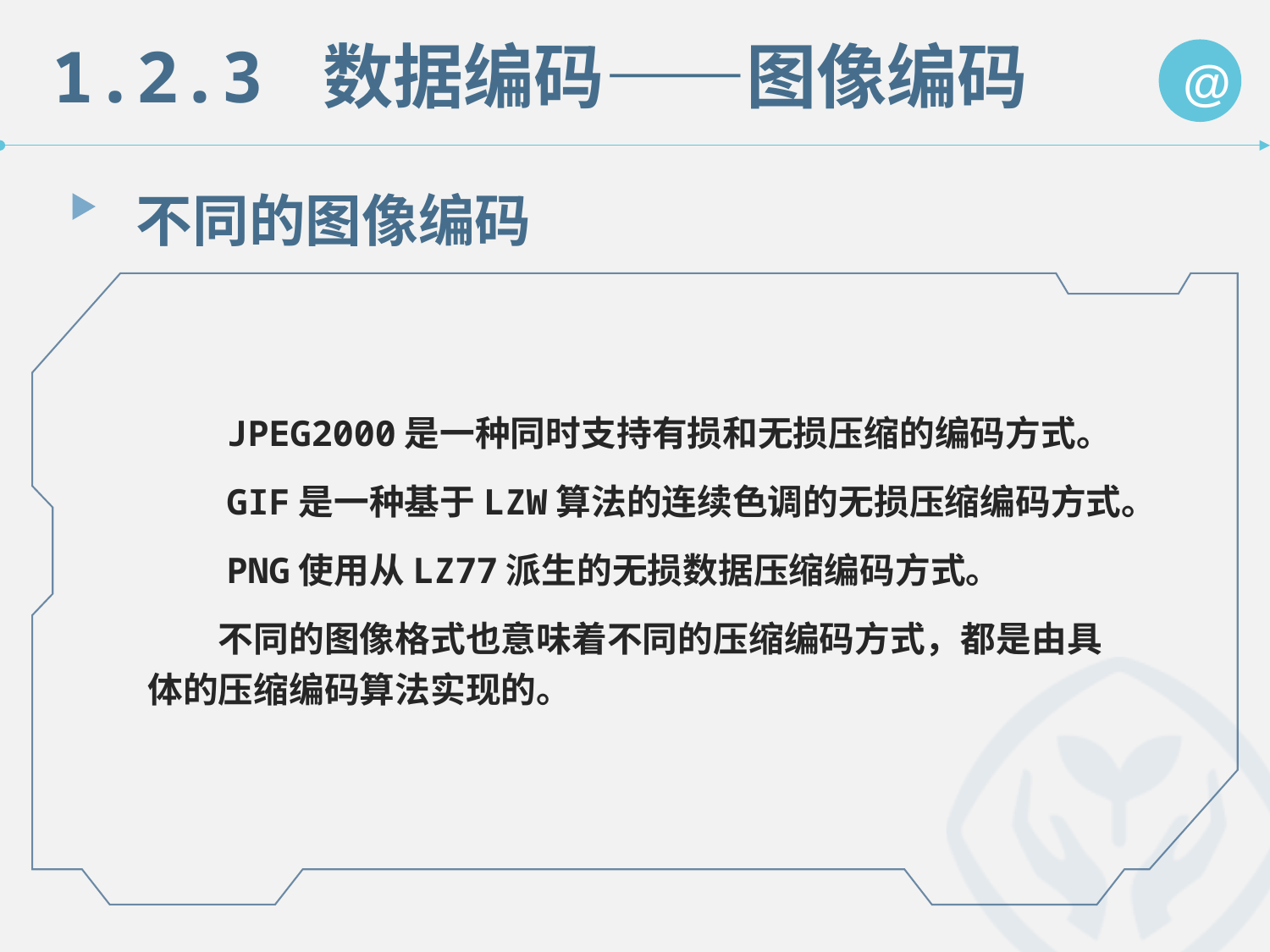

1.2.3 数据编码——图像编码
@
不同的图像编码

　　JPEG2000是一种同时支持有损和无损压缩的编码方式。
　　GIF是一种基于LZW算法的连续色调的无损压缩编码方式。
　　PNG使用从LZ77派生的无损数据压缩编码方式。
　　不同的图像格式也意味着不同的压缩编码方式，都是由具体的压缩编码算法实现的。